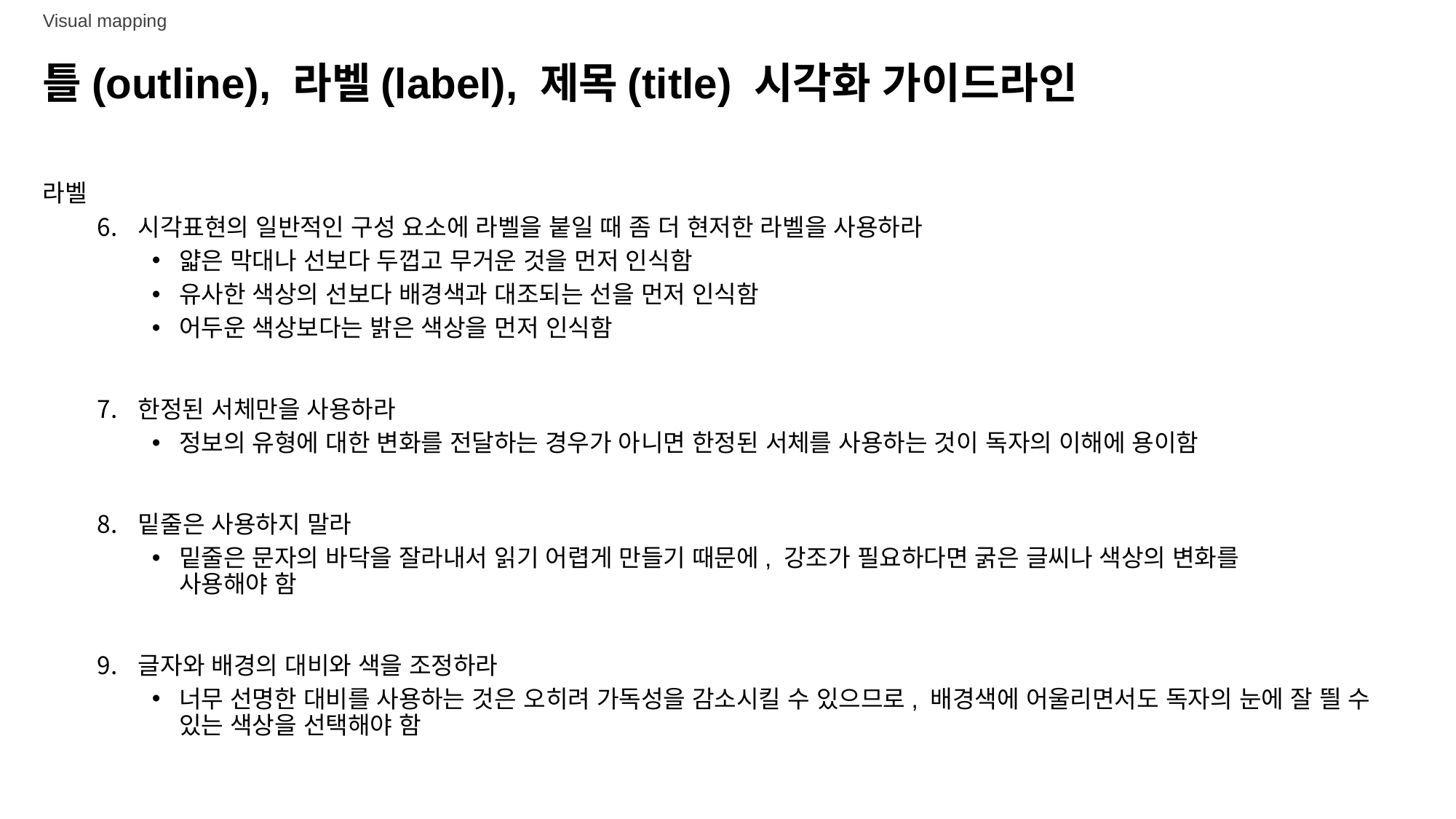

Visual mapping
# 틀(outline), 라벨(label), 제목(title) 시각화 가이드라인
라벨
시각표현의 일반적인 구성 요소에 라벨을 붙일 때 좀 더 현저한 라벨을 사용하라
얇은 막대나 선보다 두껍고 무거운 것을 먼저 인식함
유사한 색상의 선보다 배경색과 대조되는 선을 먼저 인식함
어두운 색상보다는 밝은 색상을 먼저 인식함

한정된 서체만을 사용하라
정보의 유형에 대한 변화를 전달하는 경우가 아니면 한정된 서체를 사용하는 것이 독자의 이해에 용이함

밑줄은 사용하지 말라
밑줄은 문자의 바닥을 잘라내서 읽기 어렵게 만들기 때문에, 강조가 필요하다면 굵은 글씨나 색상의 변화를
사용해야 함

글자와 배경의 대비와 색을 조정하라
너무 선명한 대비를 사용하는 것은 오히려 가독성을 감소시킬 수 있으므로, 배경색에 어울리면서도 독자의 눈에 잘 띌 수 있는 색상을 선택해야 함